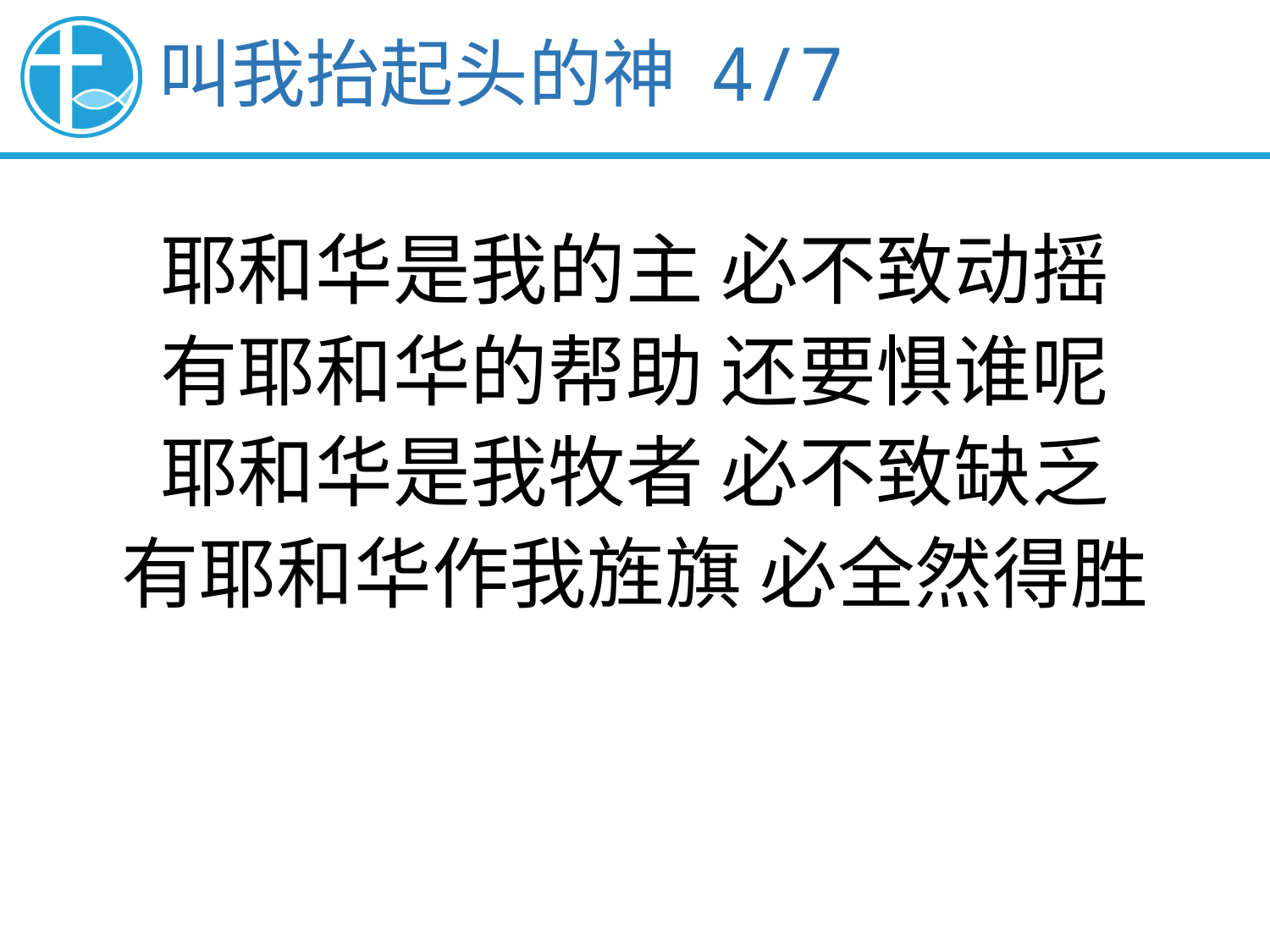

叫我抬起头的神 4/7
耶和华是我的主 必不致动摇
有耶和华的帮助 还要惧谁呢
耶和华是我牧者 必不致缺乏
有耶和华作我旌旗 必全然得胜